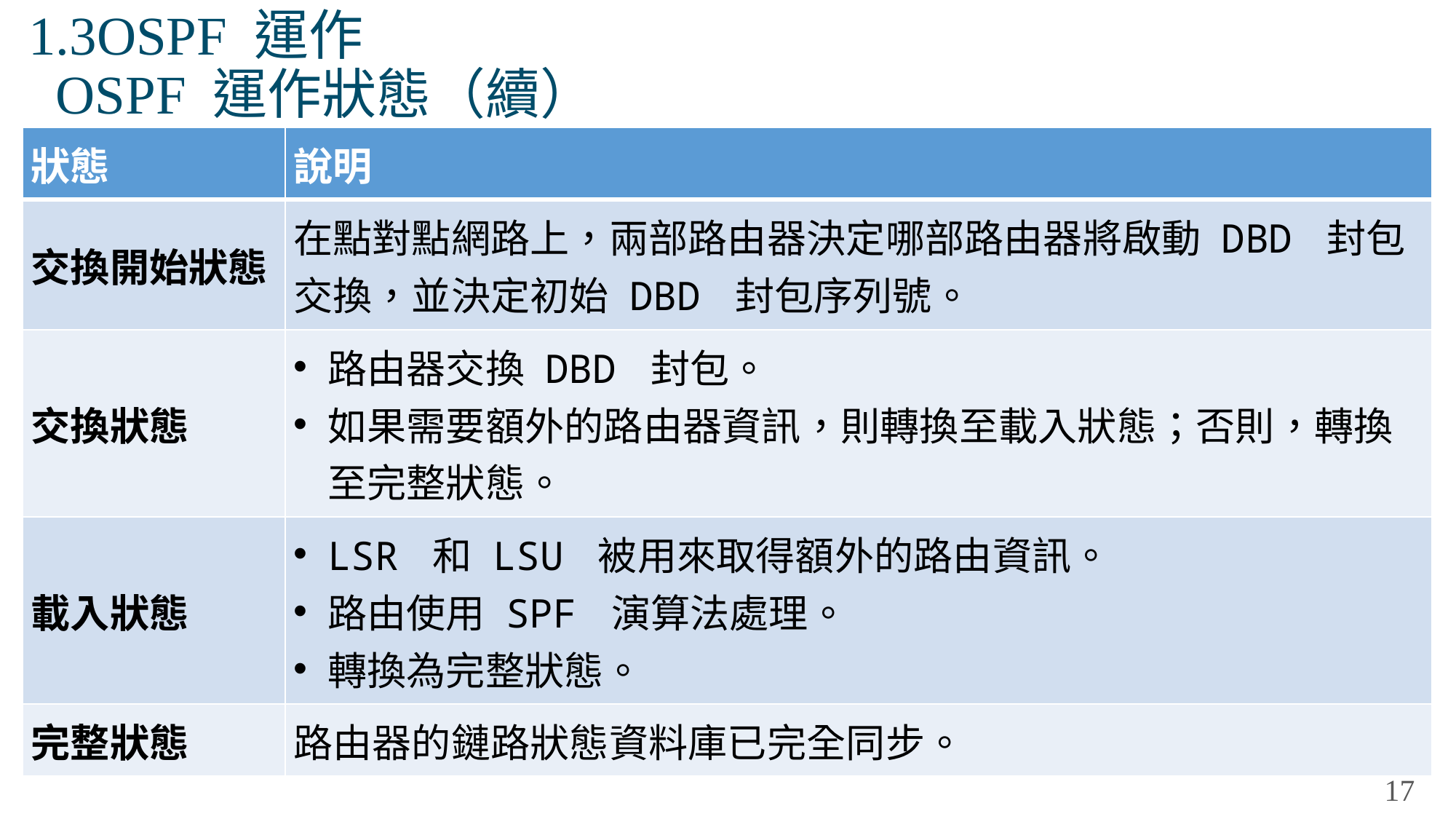

# 1.3OSPF 運作 OSPF 運作狀態（續）
| 狀態 | 說明 |
| --- | --- |
| 交換開始狀態 | 在點對點網路上，兩部路由器決定哪部路由器將啟動 DBD 封包交換，並決定初始 DBD 封包序列號。 |
| 交換狀態 | 路由器交換 DBD 封包。 如果需要額外的路由器資訊，則轉換至載入狀態；否則，轉換至完整狀態。 |
| 載入狀態 | LSR 和 LSU 被用來取得額外的路由資訊。 路由使用 SPF 演算法處理。 轉換為完整狀態。 |
| 完整狀態 | 路由器的鏈路狀態資料庫已完全同步。 |
17